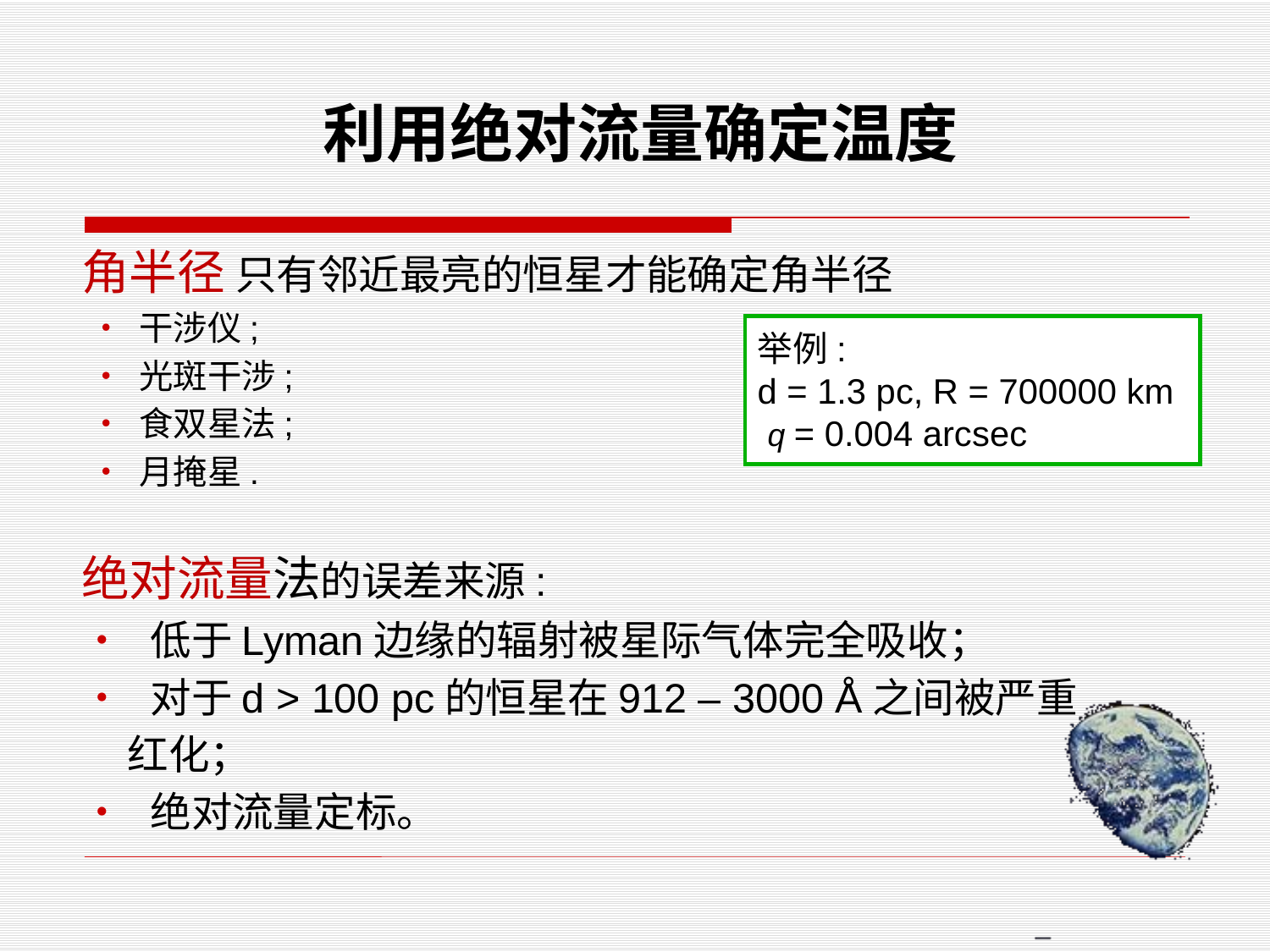

# 利用绝对流量确定温度
角半径 只有邻近最亮的恒星才能确定角半径
 • 干涉仪;
 • 光斑干涉;
 • 食双星法;
 • 月掩星.

绝对流量法的误差来源:
•  低于Lyman边缘的辐射被星际气体完全吸收；
•  对于d > 100 pc的恒星在912 – 3000 Å之间被严重
    红化；
•  绝对流量定标。
举例:
d = 1.3 pc, R = 700000 km
 q = 0.004 arcsec